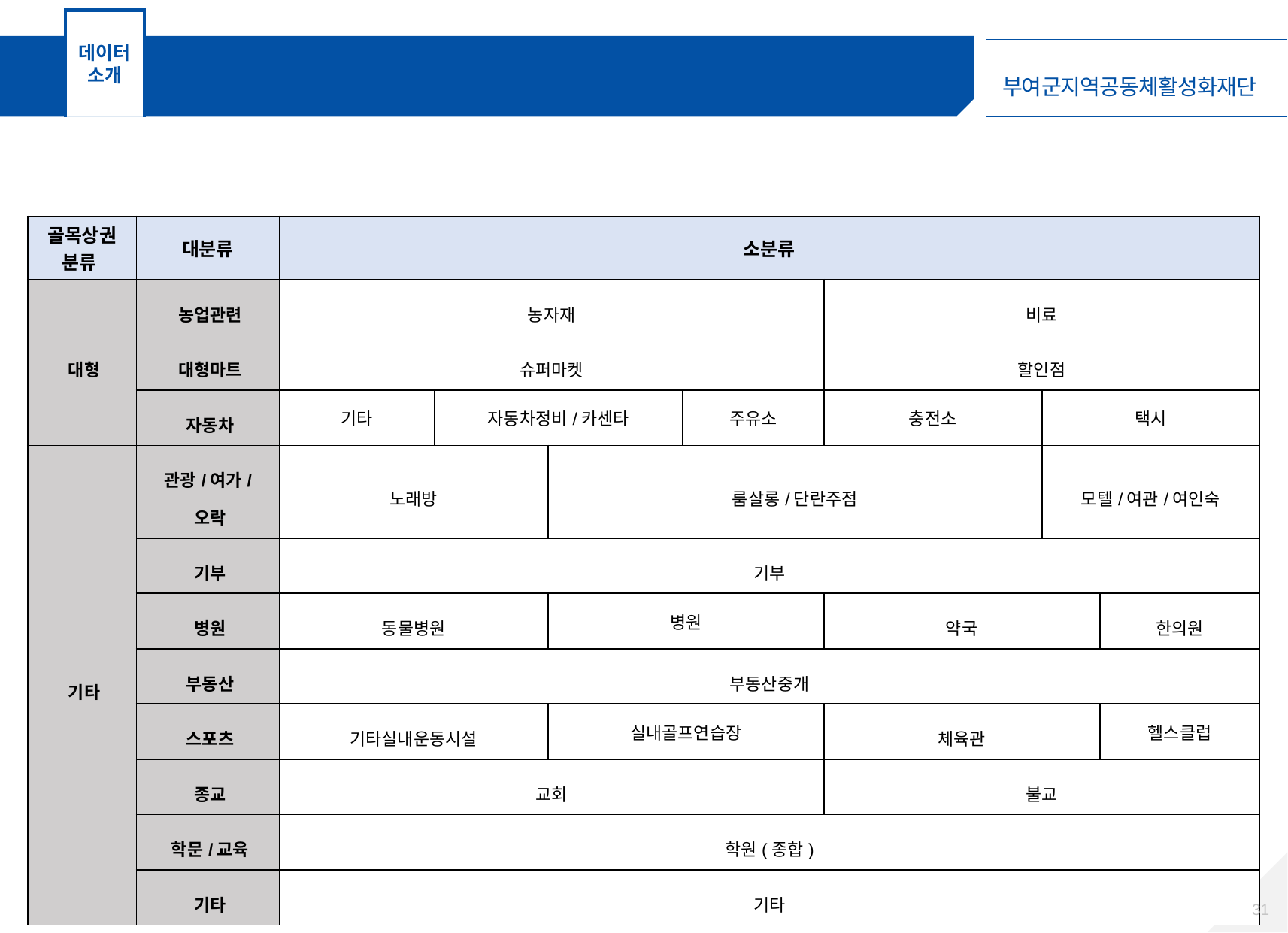

데이터 소개
굿뜨래페이 가맹점 분류 현황
| 골목상권 분류 | 대분류 | 소분류 |  |  |  |  |  |  |
| --- | --- | --- | --- | --- | --- | --- | --- | --- |
| 대형 | 농업관련 | 농자재 |  |  |  | 비료 |  |  |
|  | 대형마트 | 슈퍼마켓 |  |  |  | 할인점 |  |  |
|  | 자동차 | 기타 | 자동차정비/카센타 |  | 주유소 | 충전소 | 택시 |  |
| 기타 | 관광/여가/오락 | 노래방 |  | 룸살롱/단란주점 |  |  | 모텔/여관/여인숙 |  |
|  | 기부 | 기부 |  |  |  |  |  |  |
|  | 병원 | 동물병원 |  | 병원 |  | 약국 |  | 한의원 |
|  | 부동산 | 부동산중개 |  |  |  |  |  |  |
|  | 스포츠 | 기타실내운동시설 |  | 실내골프연습장 |  | 체육관 | 헬스클럽 | 헬스클럽 |
|  | 종교 | 교회 |  |  |  | 불교 |  |  |
|  | 학문/교육 | 학원(종합) |  |  |  |  |  |  |
|  | 기타 | 기타 |  |  |  |  |  |  |
31